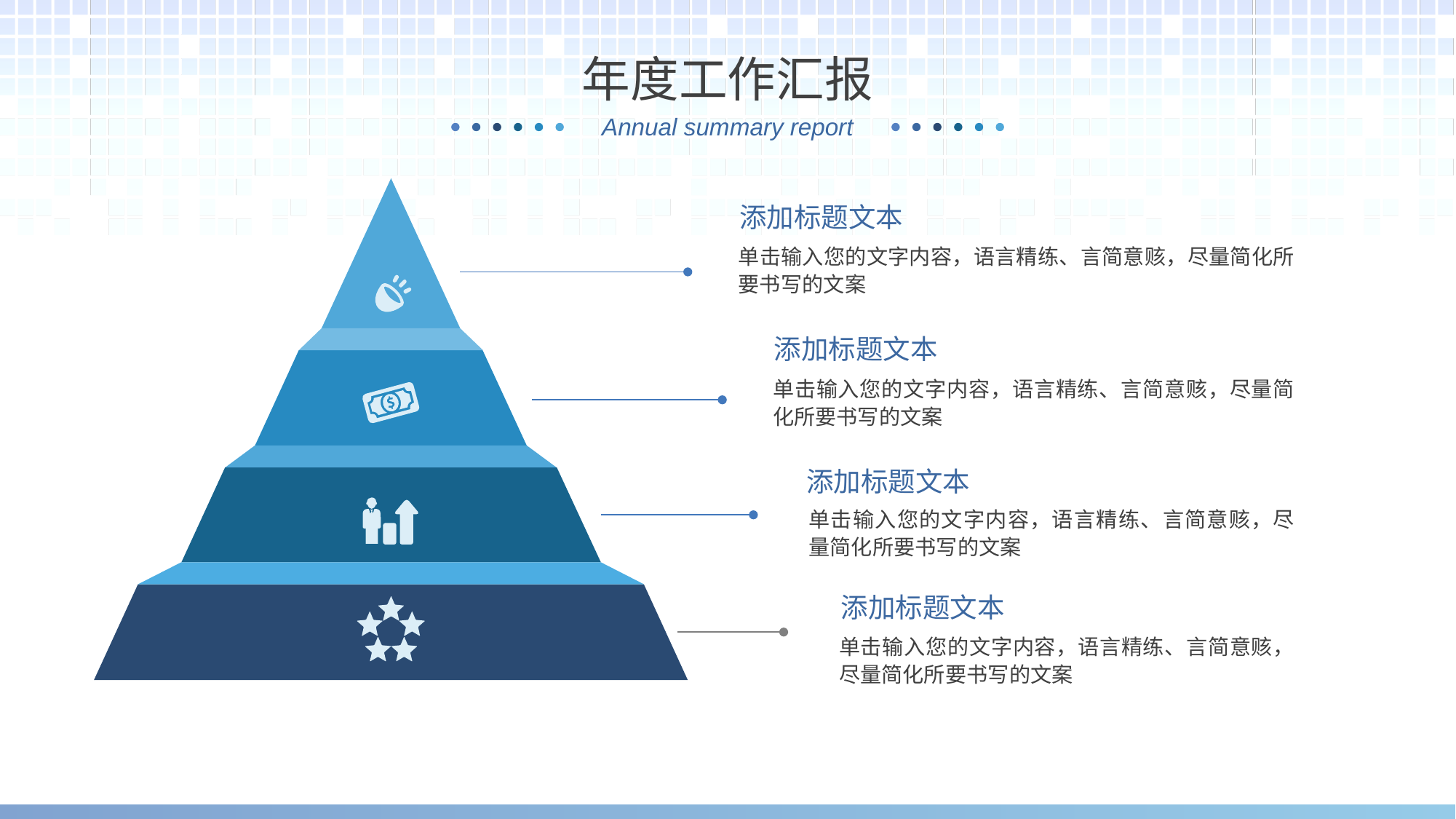

年度工作汇报

添加标题文本
单击输入您的文字内容，语言精练、言简意赅，尽量简化所要书写的文案

添加标题文本

单击输入您的文字内容，语言精练、言简意赅，尽量简化所要书写的文案

添加标题文本

单击输入您的文字内容，语言精练、言简意赅，尽量简化所要书写的文案

添加标题文本

单击输入您的文字内容，语言精练、言简意赅，尽量简化所要书写的文案